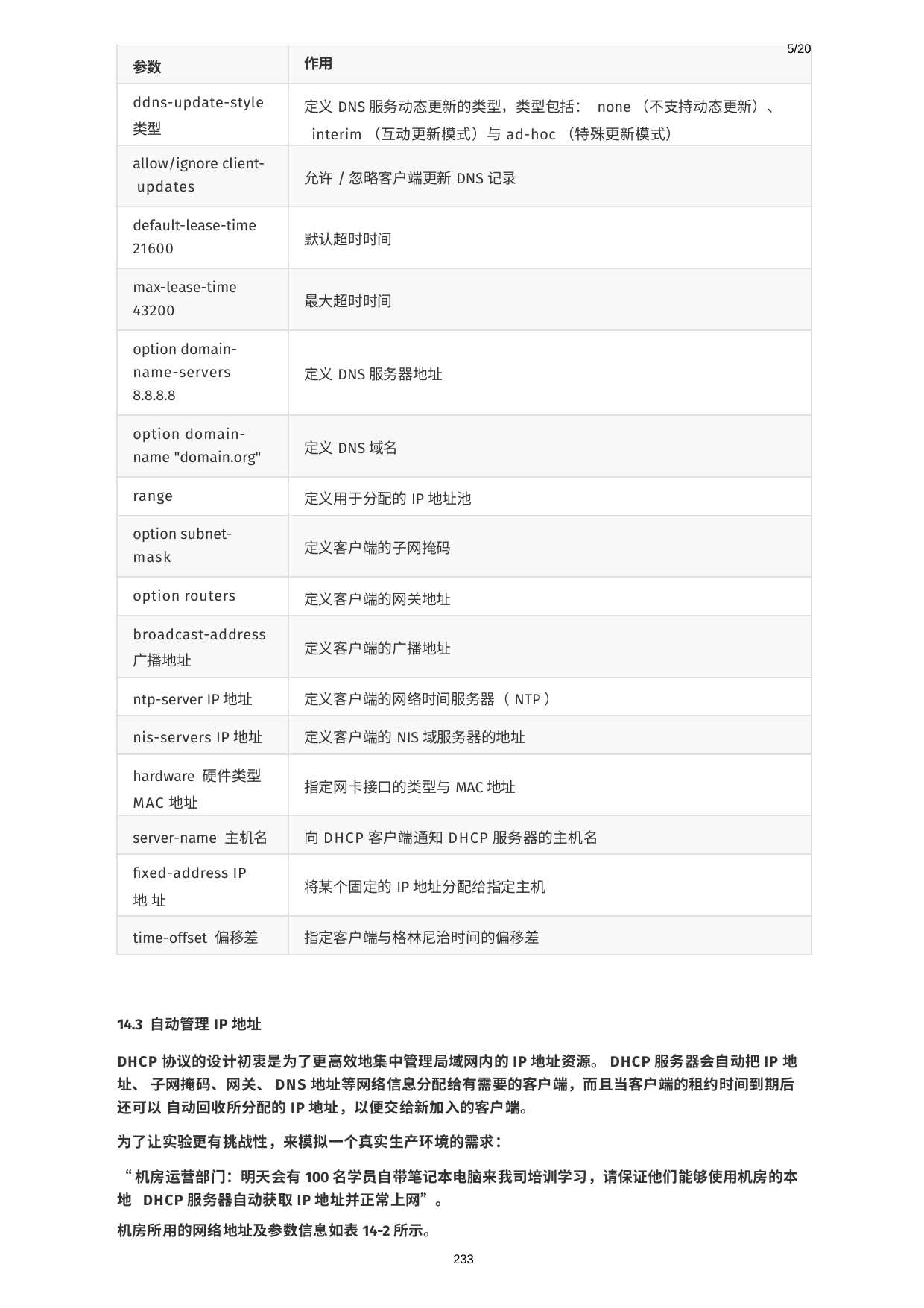

| 参数 | 5/20 作用 |
| --- | --- |
| ddns-update-style 类型 | 定义DNS服务动态更新的类型，类型包括： none（不支持动态更新）、 interim（互动更新模式）与ad-hoc（特殊更新模式） |
| allow/ignore client- updates | 允许/忽略客户端更新DNS记录 |
| default-lease-time 21600 | 默认超时时间 |
| max-lease-time 43200 | 最大超时时间 |
| option domain- name-servers 8.8.8.8 | 定义DNS服务器地址 |
| option domain- name "domain.org" | 定义DNS域名 |
| range | 定义用于分配的IP地址池 |
| option subnet- mask | 定义客户端的子网掩码 |
| option routers | 定义客户端的网关地址 |
| broadcast-address 广播地址 | 定义客户端的广播地址 |
| ntp-server IP地址 | 定义客户端的网络时间服务器（NTP） |
| nis-servers IP地址 | 定义客户端的NIS域服务器的地址 |
| hardware 硬件类型 MAC地址 | 指定网卡接口的类型与MAC地址 |
| server-name 主机名 | 向DHCP客户端通知DHCP服务器的主机名 |
| fixed-address IP地 址 | 将某个固定的IP地址分配给指定主机 |
| time-offset 偏移差 | 指定客户端与格林尼治时间的偏移差 |
14.3 自动管理IP地址
DHCP协议的设计初衷是为了更高效地集中管理局域网内的IP地址资源。DHCP服务器会自动把IP地址、 子网掩码、网关、DNS地址等网络信息分配给有需要的客户端，而且当客户端的租约时间到期后还可以 自动回收所分配的IP地址，以便交给新加入的客户端。
为了让实验更有挑战性，来模拟一个真实生产环境的需求：
“机房运营部门：明天会有100名学员自带笔记本电脑来我司培训学习，请保证他们能够使用机房的本地  DHCP服务器自动获取IP地址并正常上网”。

机房所用的网络地址及参数信息如表14-2所示。
233